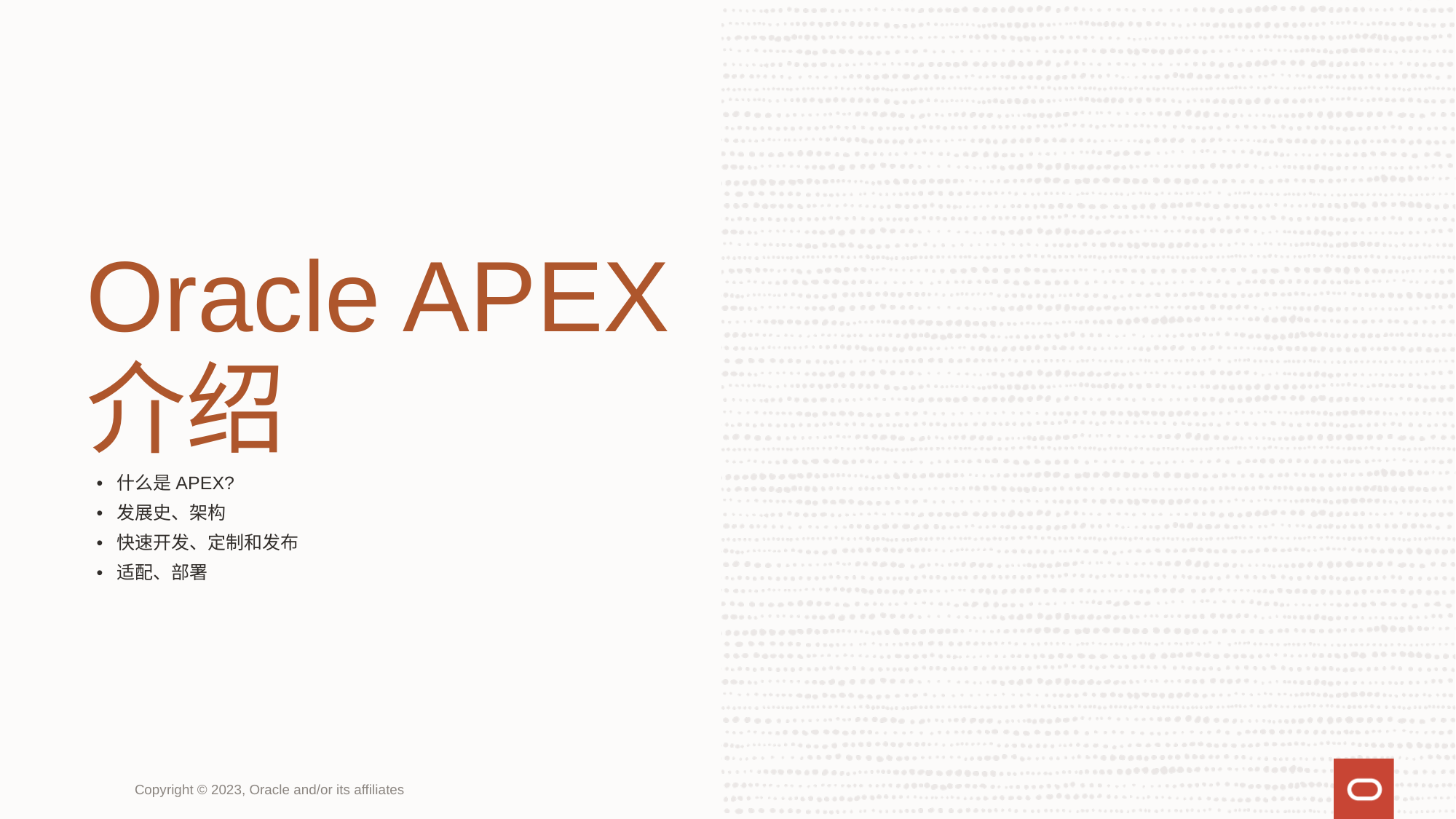

Oracle APEX介绍
什么是APEX?
发展史、架构
快速开发、定制和发布
适配、部署

Copyright © 2023, Oracle and/or its affiliates